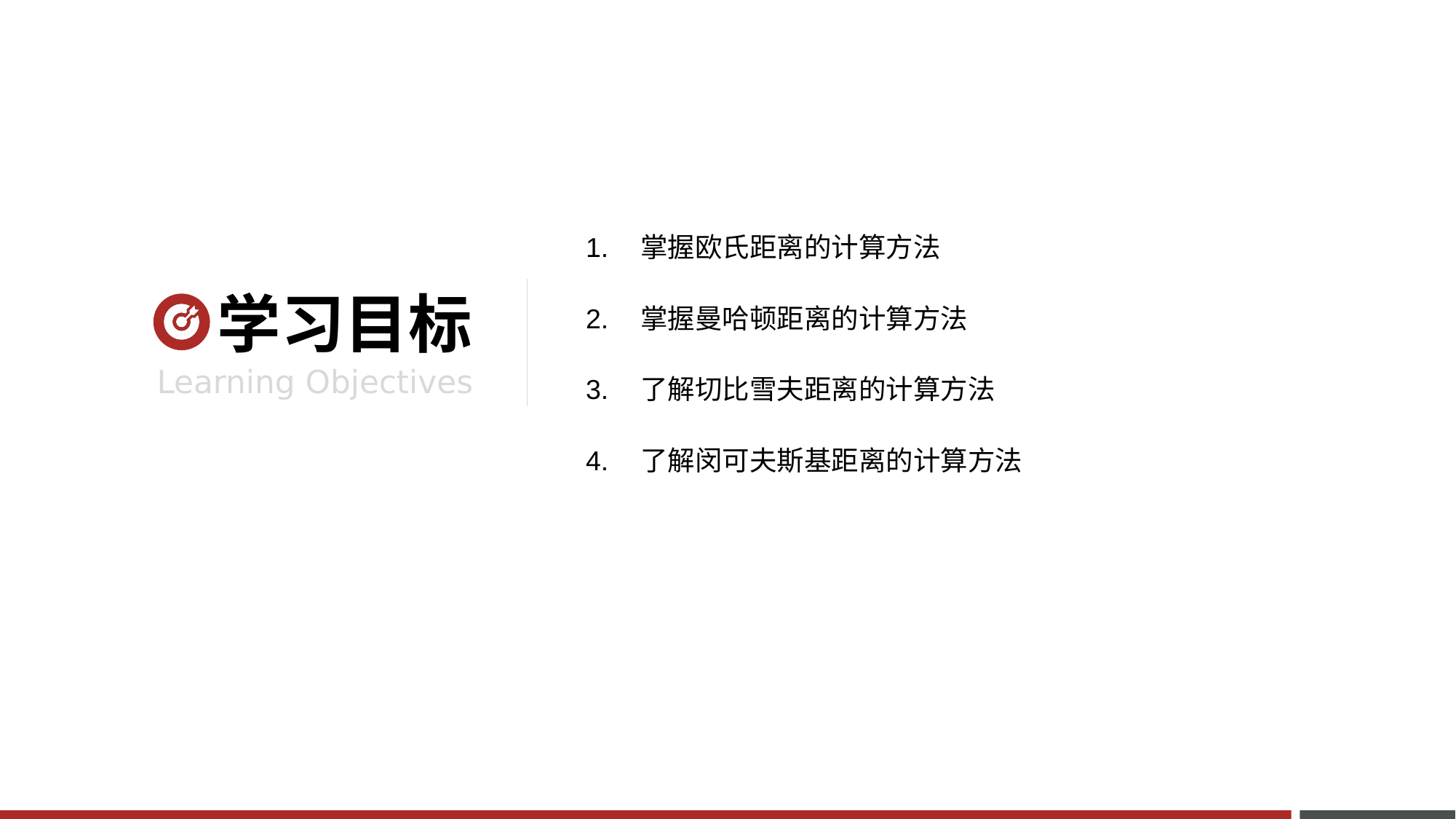

掌握欧氏距离的计算方法
掌握曼哈顿距离的计算方法
了解切比雪夫距离的计算方法
了解闵可夫斯基距离的计算方法